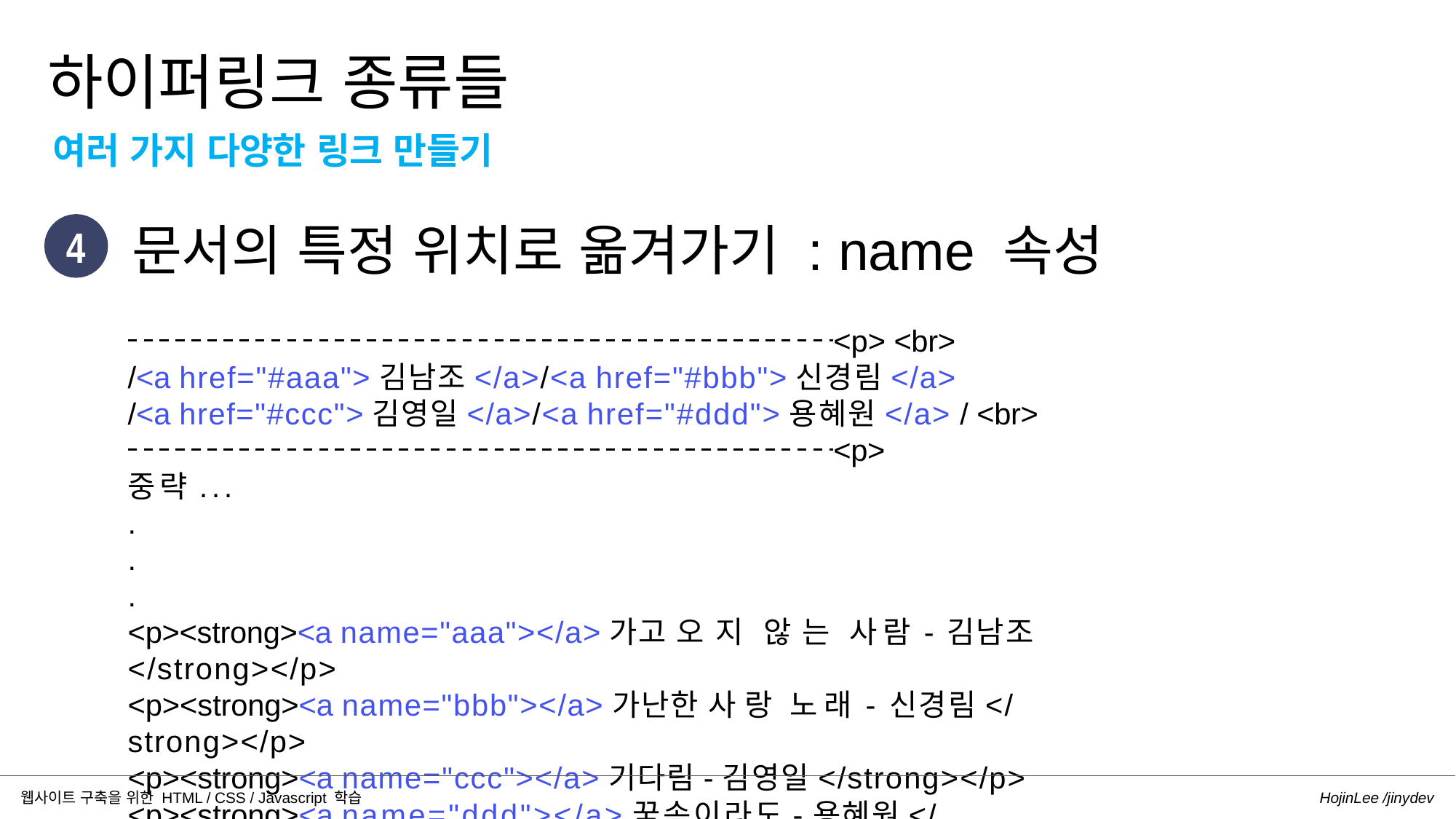

하이퍼링크 종류들
여러 가지 다양한 링크 만들기
문서의 특정 위치로 옮겨가기 : name 속성

4
<p> <br>
/<a href="#aaa">김남조</a>/<a href="#bbb">신경림</a>
/<a href="#ccc">김영일</a>/<a href="#ddd">용혜원</a> / <br>
<p>
중략...
.
.
.
<p><strong><a name="aaa"></a>가고 오지 않는 사람-김남조</strong></p>
<p><strong><a name="bbb"></a>가난한 사랑 노래-신경림</strong></p>
<p><strong><a name="ccc"></a>기다림-김영일</strong></p>
<p><strong><a name="ddd"></a>꿈속이라도-용혜원</strong></p>

HojinLee /jinydev
웹사이트 구축을 위한 HTML / CSS / Javascript 학습